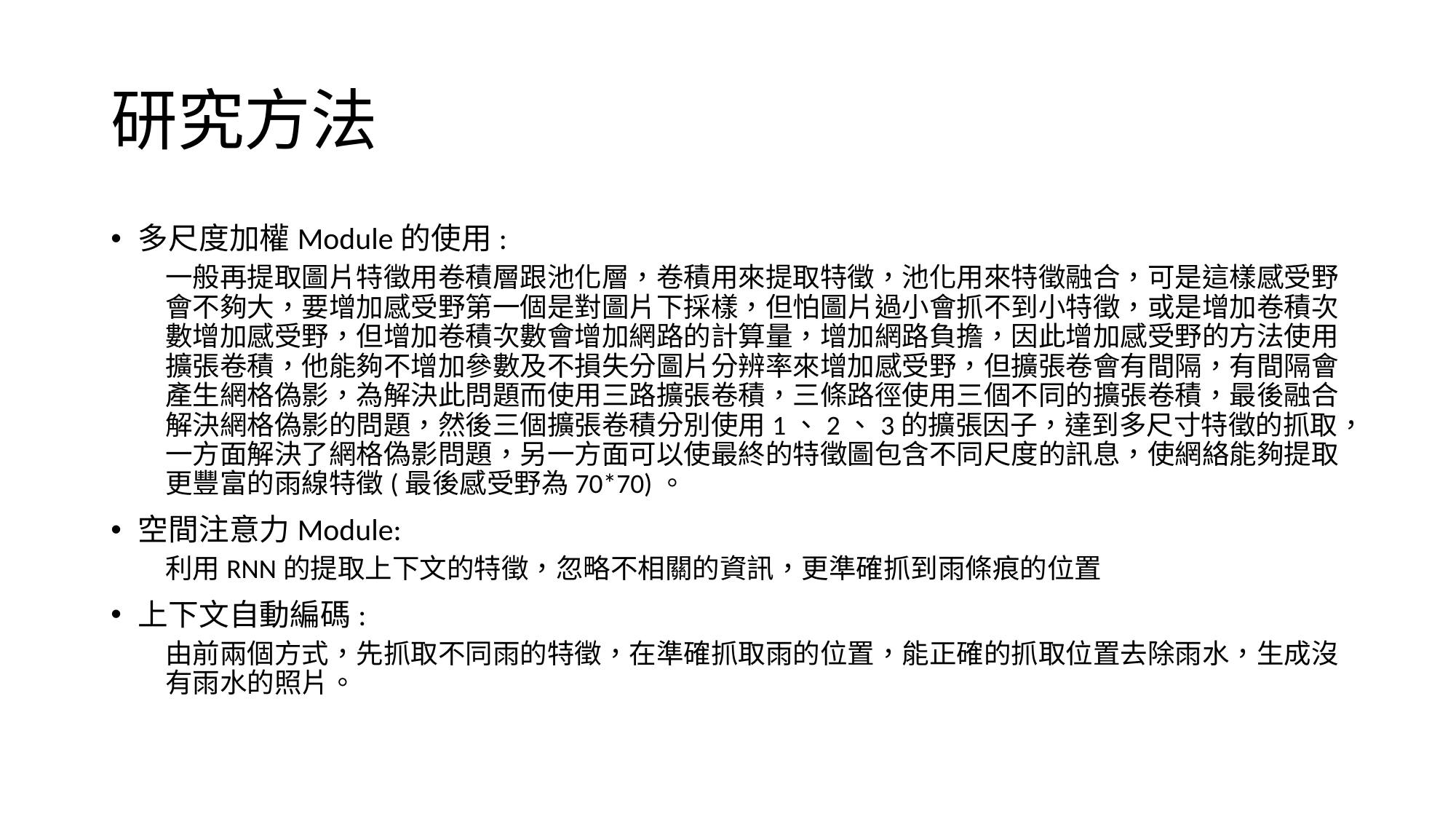

# 研究方法
多尺度加權Module的使用:
一般再提取圖片特徵用卷積層跟池化層，卷積用來提取特徵，池化用來特徵融合，可是這樣感受野會不夠大，要增加感受野第一個是對圖片下採樣，但怕圖片過小會抓不到小特徵，或是增加卷積次數增加感受野，但增加卷積次數會增加網路的計算量，增加網路負擔，因此增加感受野的方法使用擴張卷積，他能夠不增加參數及不損失分圖片分辨率來增加感受野，但擴張卷會有間隔，有間隔會產生網格偽影，為解決此問題而使用三路擴張卷積，三條路徑使用三個不同的擴張卷積，最後融合解決網格偽影的問題，然後三個擴張卷積分別使用1、2、3的擴張因子，達到多尺寸特徵的抓取，一方面解決了網格偽影問題，另一方面可以使最終的特徵圖包含不同尺度的訊息，使網絡能夠提取更豐富的雨線特徵(最後感受野為70*70)。
空間注意力Module:
利用RNN的提取上下文的特徵，忽略不相關的資訊，更準確抓到雨條痕的位置
上下文自動編碼:
由前兩個方式，先抓取不同雨的特徵，在準確抓取雨的位置，能正確的抓取位置去除雨水，生成沒有雨水的照片。